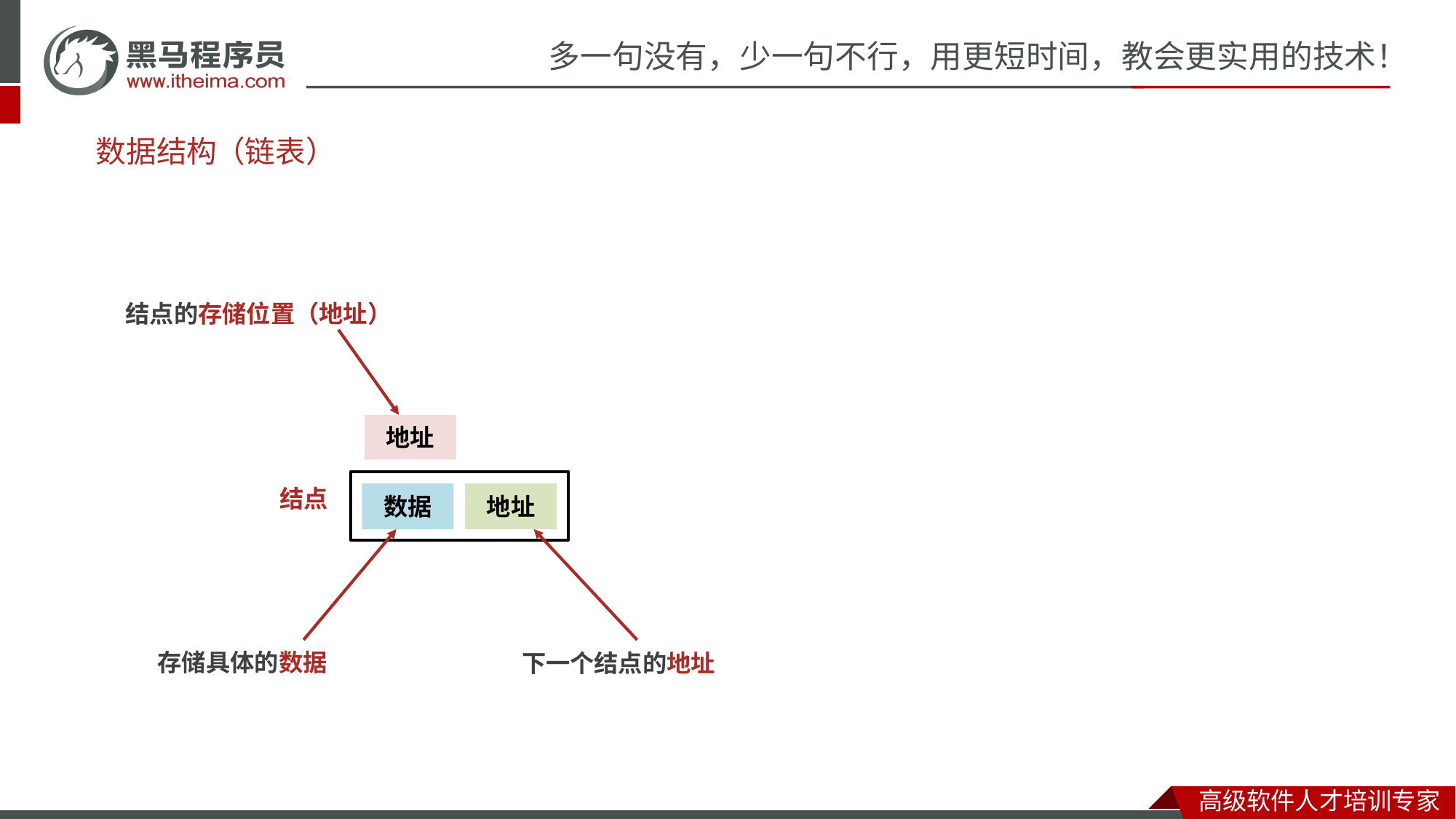

（数组）
# 数据结构
（链表）
结点的存储位置（地址）
地址
结点

数据
地址
存储具体的数据
下一个结点的地址